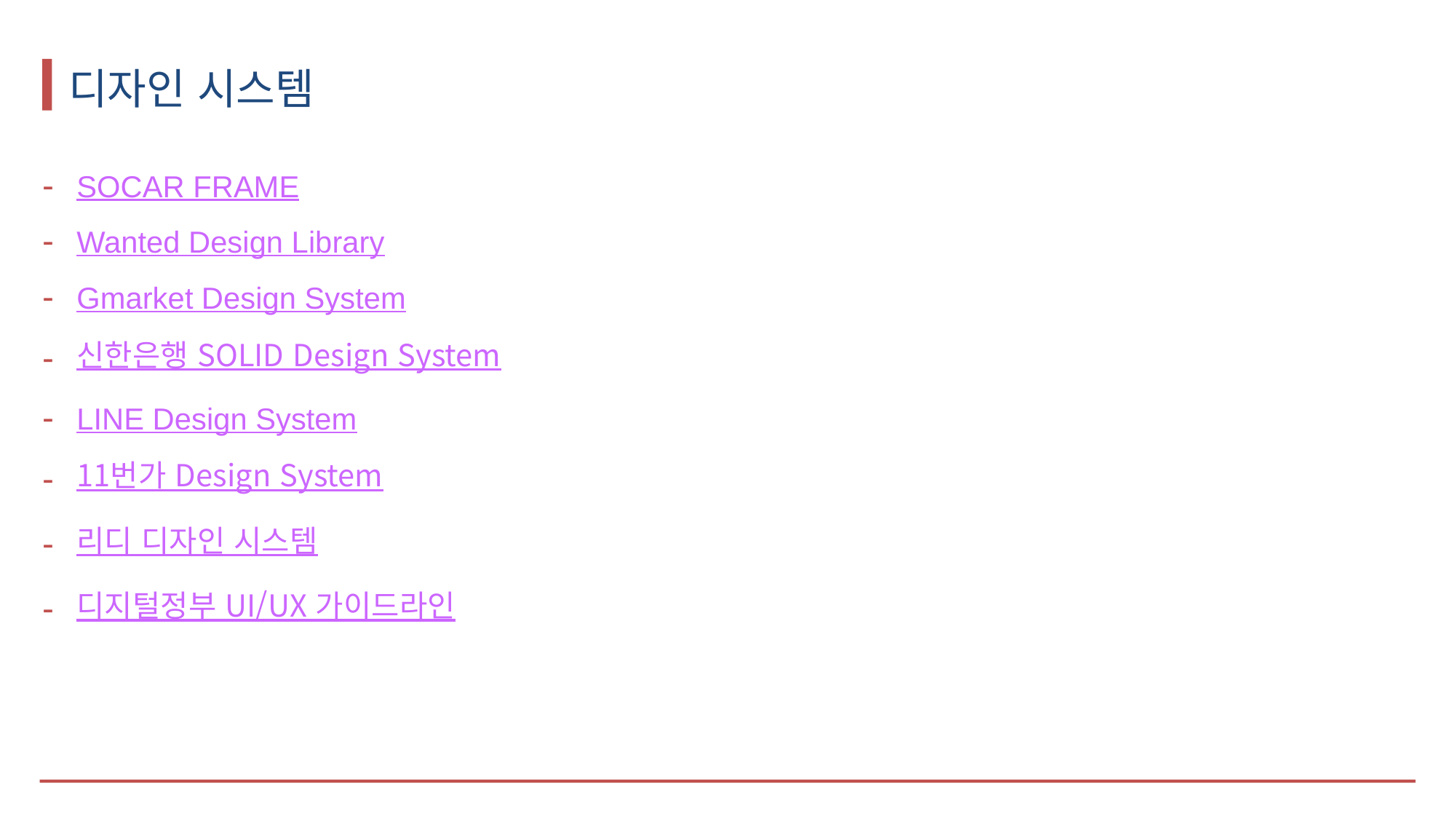

# 디자인 시스템
SOCAR FRAME
Wanted Design Library
Gmarket Design System
신한은행 SOLID Design System
LINE Design System
11번가 Design System
리디 디자인 시스템
디지털정부 UI/UX 가이드라인